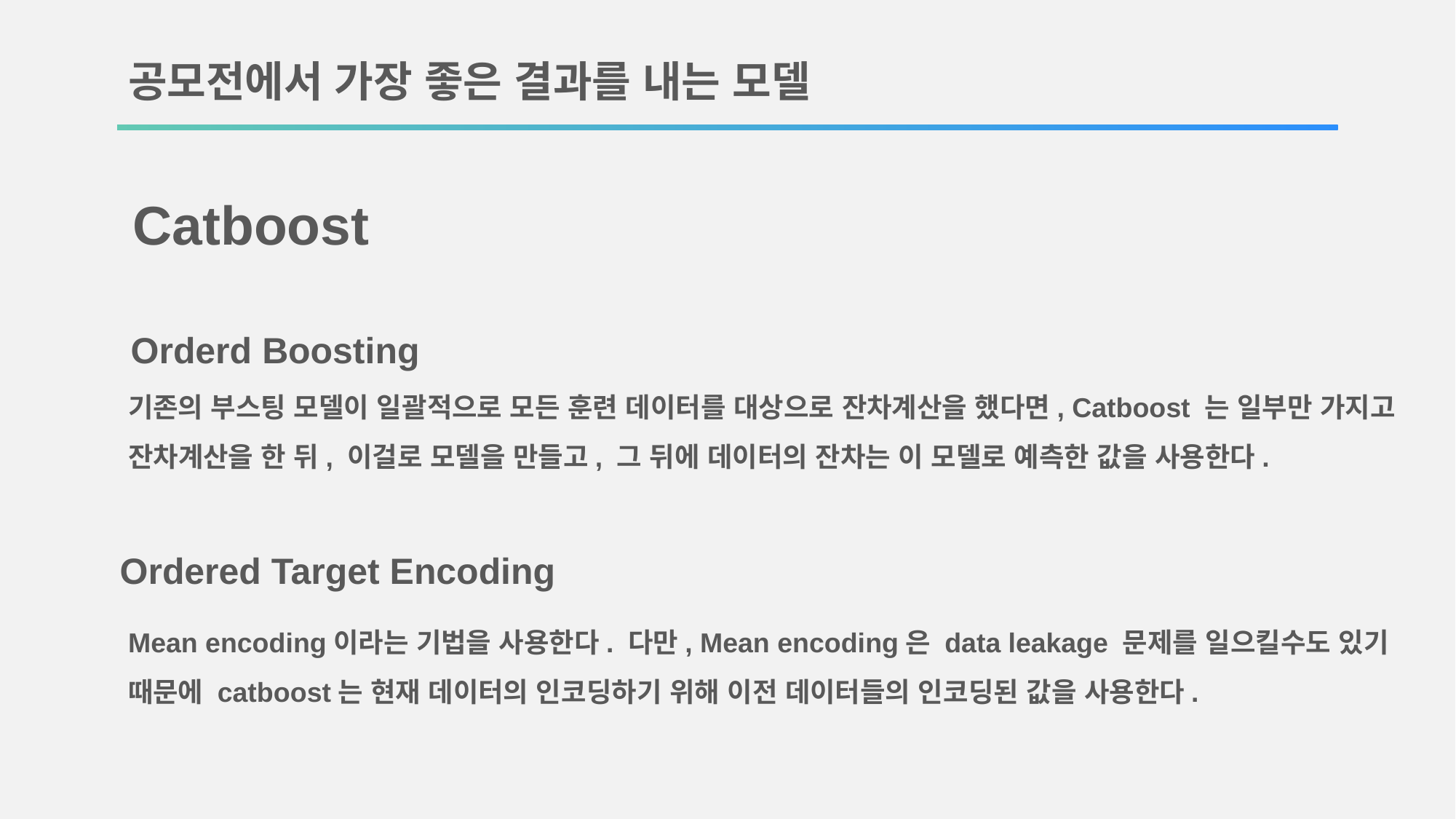

공모전에서 가장 좋은 결과를 내는 모델

Catboost
Orderd Boosting
기존의 부스팅 모델이 일괄적으로 모든 훈련 데이터를 대상으로 잔차계산을 했다면, Catboost 는 일부만 가지고 잔차계산을 한 뒤, 이걸로 모델을 만들고, 그 뒤에 데이터의 잔차는 이 모델로 예측한 값을 사용한다.
Ordered Target Encoding
Mean encoding이라는 기법을 사용한다. 다만, Mean encoding은 data leakage 문제를 일으킬수도 있기
때문에 catboost는 현재 데이터의 인코딩하기 위해 이전 데이터들의 인코딩된 값을 사용한다.